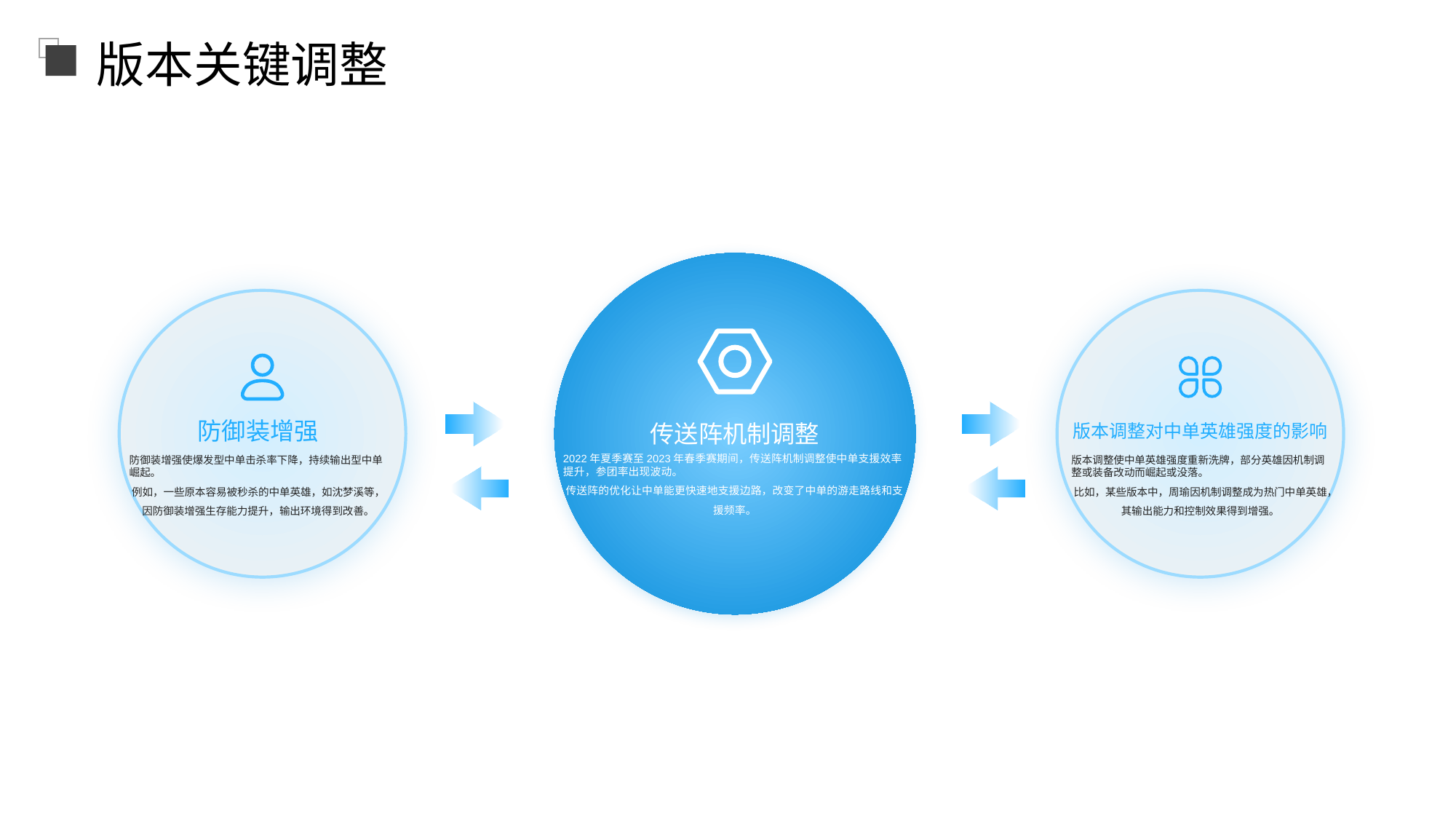

版本关键调整

传送阵机制调整
防御装增强
版本调整对中单英雄强度的影响
2022年夏季赛至2023年春季赛期间，传送阵机制调整使中单支援效率提升，参团率出现波动。
传送阵的优化让中单能更快速地支援边路，改变了中单的游走路线和支援频率。
防御装增强使爆发型中单击杀率下降，持续输出型中单崛起。
例如，一些原本容易被秒杀的中单英雄，如沈梦溪等，因防御装增强生存能力提升，输出环境得到改善。
版本调整使中单英雄强度重新洗牌，部分英雄因机制调整或装备改动而崛起或没落。
比如，某些版本中，周瑜因机制调整成为热门中单英雄，其输出能力和控制效果得到增强。